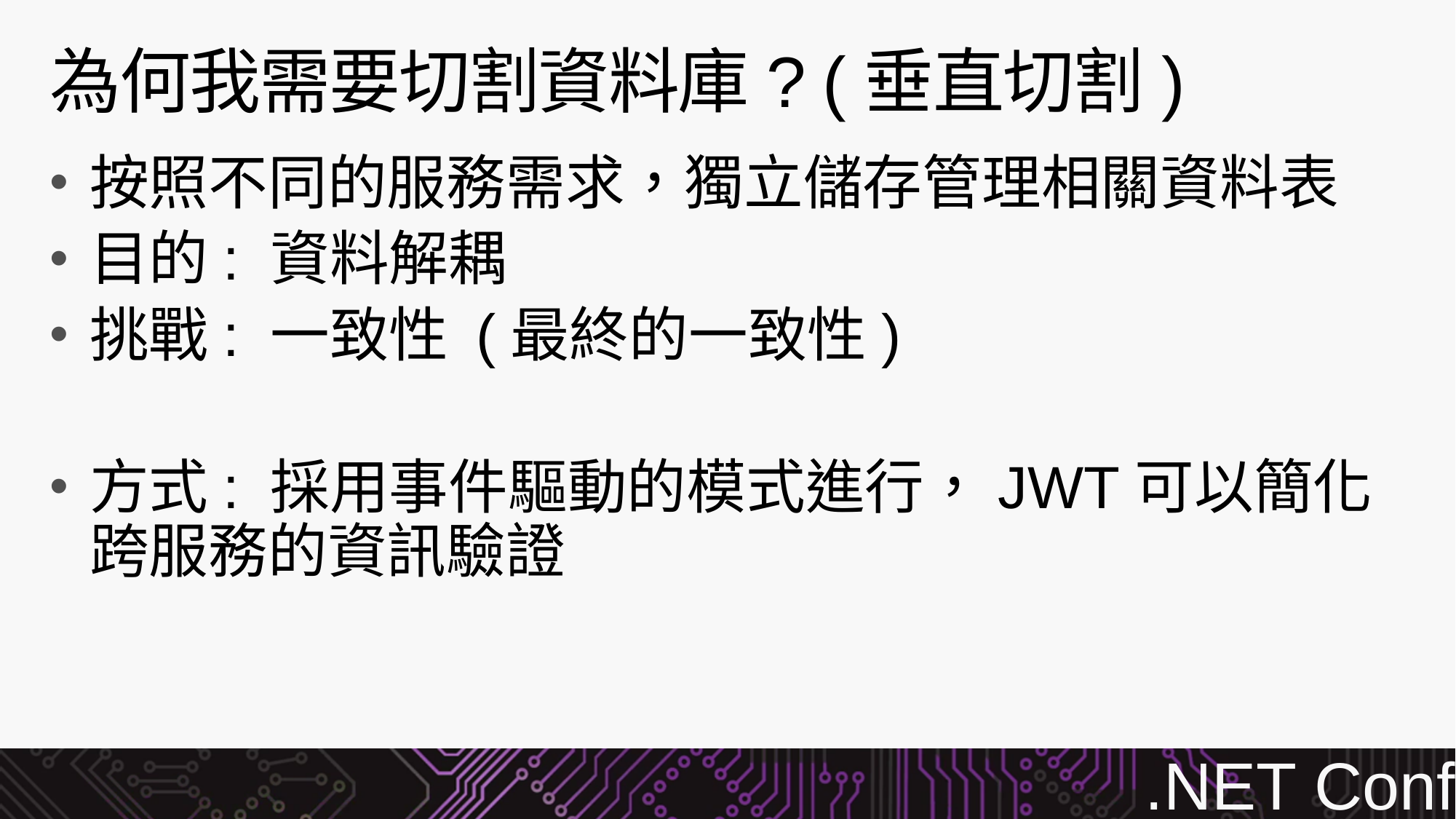

# 為何我需要切割資料庫? (垂直切割)
按照不同的服務需求，獨立儲存管理相關資料表
目的: 資料解耦
挑戰: 一致性 (最終的一致性)

方式: 採用事件驅動的模式進行，JWT可以簡化跨服務的資訊驗證